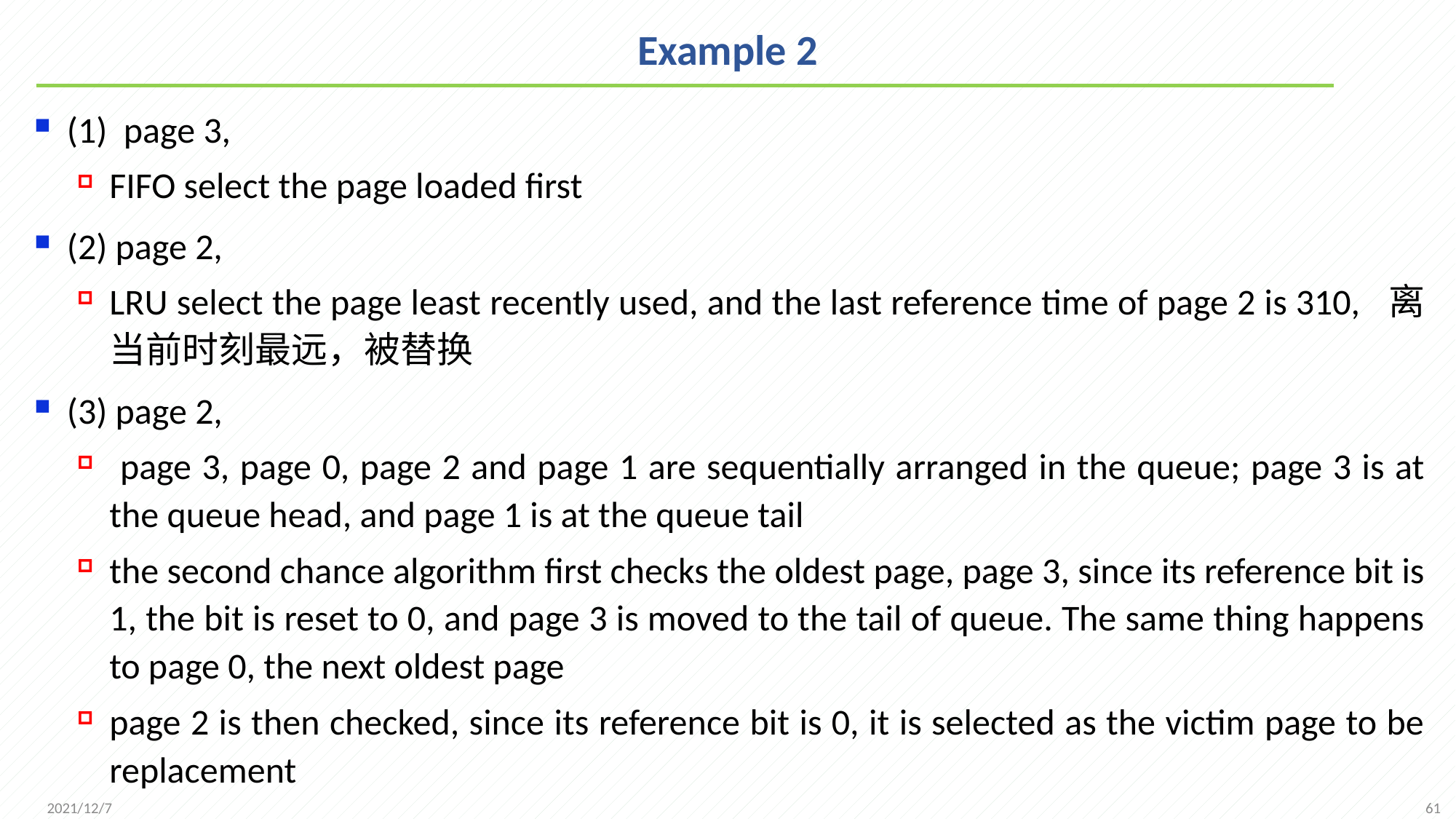

# Example 2
(1)  page 3,
FIFO select the page loaded first
(2) page 2,
LRU select the page least recently used, and the last reference time of page 2 is 310,  离当前时刻最远，被替换
(3) page 2,
 page 3, page 0, page 2 and page 1 are sequentially arranged in the queue; page 3 is at the queue head, and page 1 is at the queue tail
the second chance algorithm first checks the oldest page, page 3, since its reference bit is 1, the bit is reset to 0, and page 3 is moved to the tail of queue. The same thing happens to page 0, the next oldest page
page 2 is then checked, since its reference bit is 0, it is selected as the victim page to be replacement
61
2021/12/7